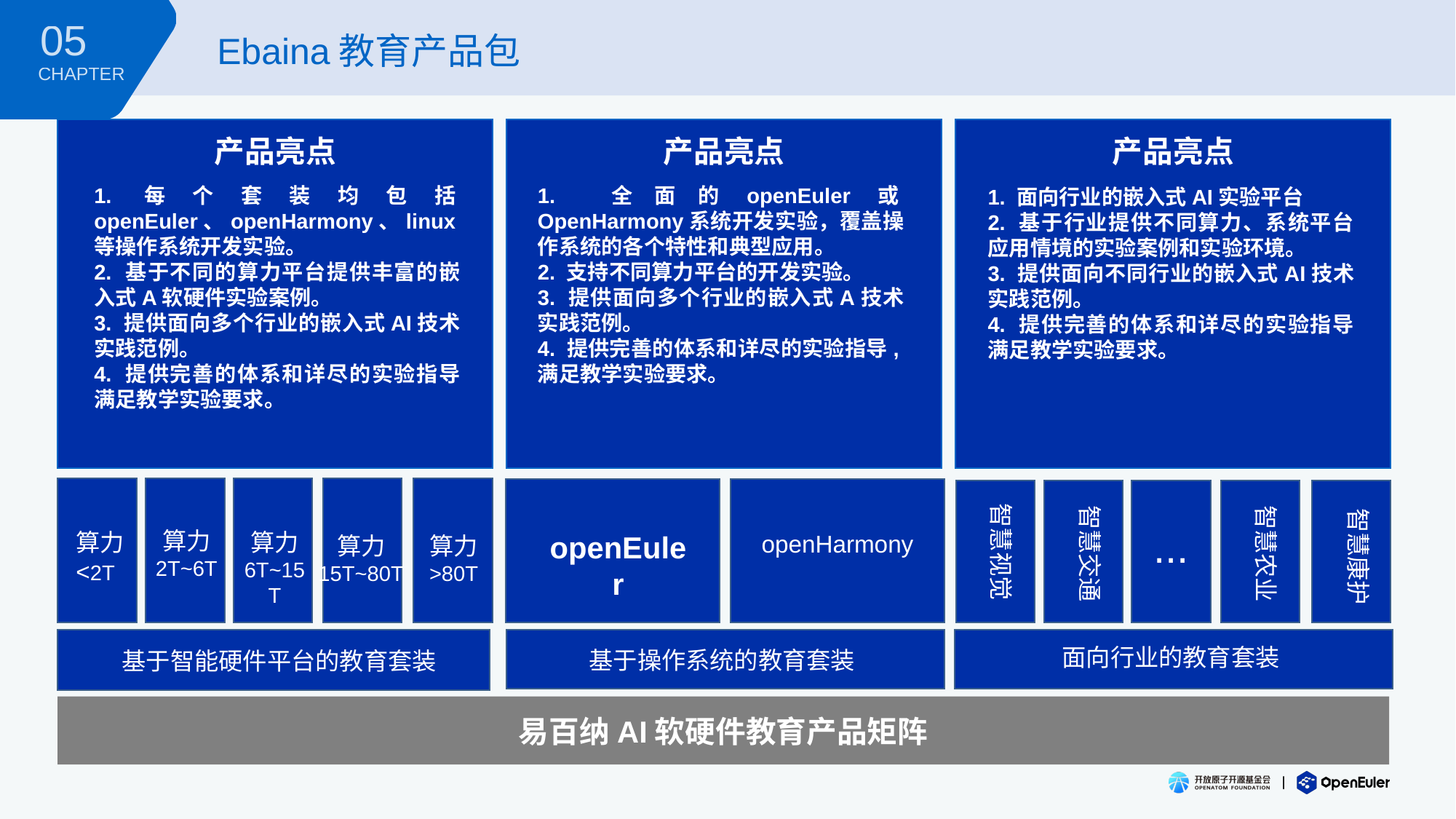

05
CHAPTER

Ebaina教育产品包
产品亮点

产品亮点

产品亮点

1.每个套装均包括openEuler、openHarmony、linux等操作系统开发实验。
2. 基于不同的算力平台提供丰富的嵌入式A软硬件实验案例。
3. 提供面向多个行业的嵌入式AI技术实践范例。
4. 提供完善的体系和详尽的实验指导满足教学实验要求。
1. 全面的openEuler或OpenHarmony系统开发实验，覆盖操作系统的各个特性和典型应用。
2. 支持不同算力平台的开发实验。
3. 提供面向多个行业的嵌入式A技术实践范例。
4. 提供完善的体系和详尽的实验指导,满足教学实验要求。
1. 面向行业的嵌入式AI实验平台
2. 基于行业提供不同算力、系统平台应用情境的实验案例和实验环境。
3. 提供面向不同行业的嵌入式AI技术实践范例。
4. 提供完善的体系和详尽的实验指导满足教学实验要求。

智慧视觉
智慧交通
智慧农业
智慧康护
...
算力
2T~6T
算力
<2T
算力
6T~15T
openEuler
openHarmony
算力
15T~80T
算力
>80T

面向行业的教育套装
基于操作系统的教育套装
基于智能硬件平台的教育套装
易百纳AI软硬件教育产品矩阵